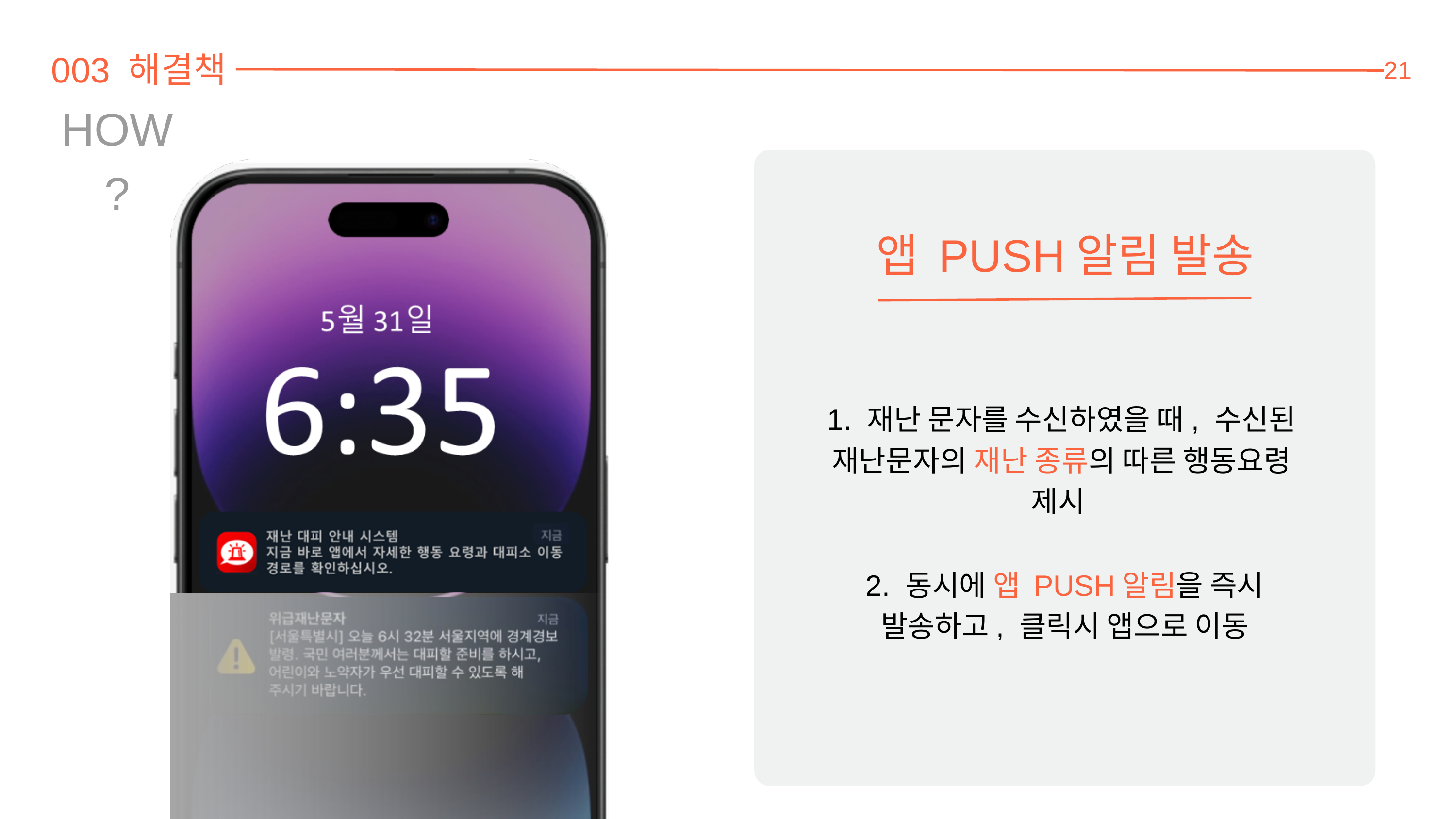

003 해결책
21

HOW?

앱 PUSH알림 발송

1. 재난 문자를 수신하였을 때, 수신된
재난문자의 재난 종류의 따른 행동요령
제시
2. 동시에 앱 PUSH알림을 즉시 발송하고, 클릭시 앱으로 이동